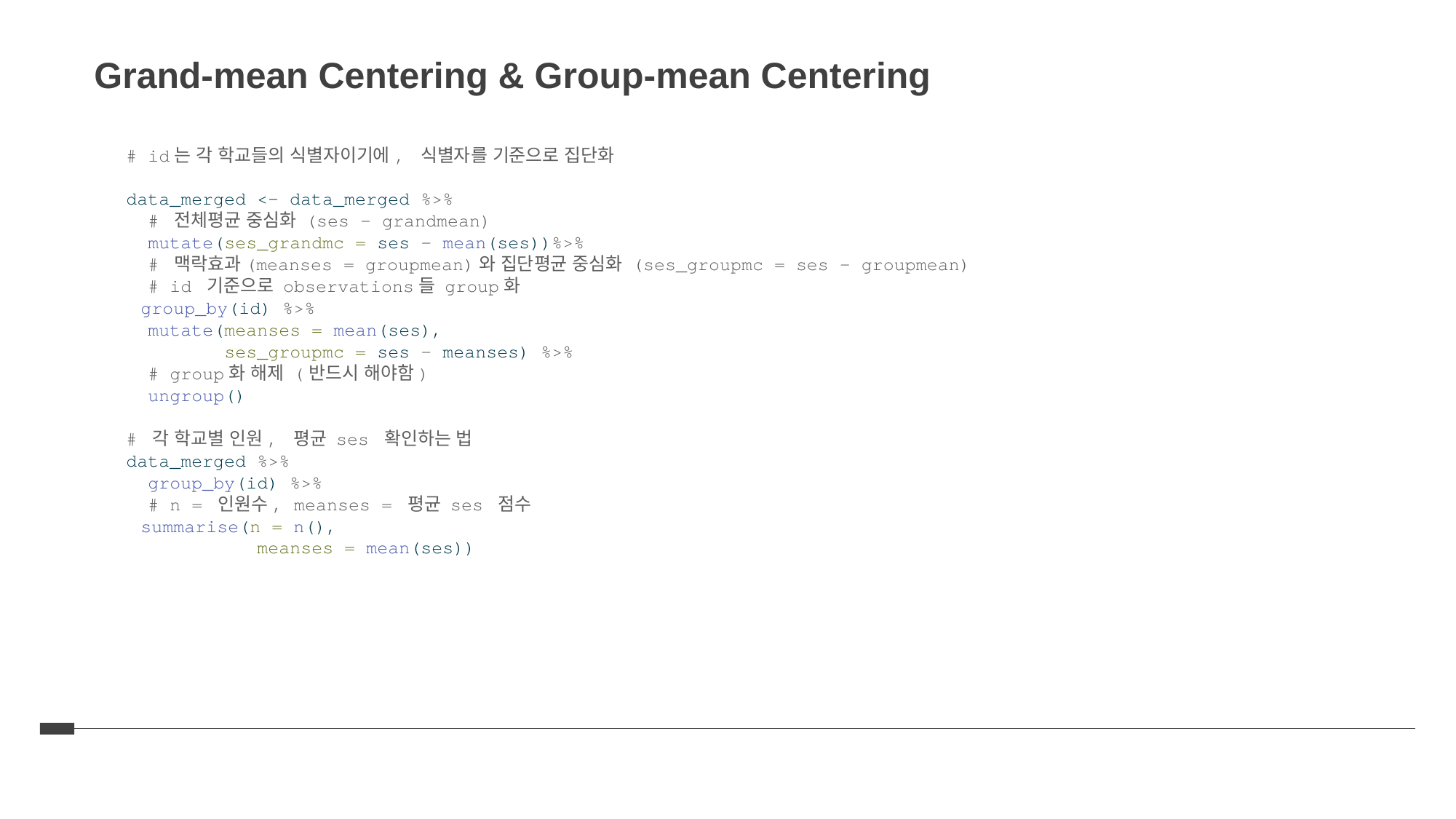

Grand-mean Centering & Group-mean Centering
# id는 각 학교들의 식별자이기에, 식별자를 기준으로 집단화 data_merged <- data_merged %>% # 전체평균 중심화 (ses - grandmean) mutate(ses_grandmc = ses - mean(ses))%>% # 맥락효과(meanses = groupmean)와 집단평균 중심화 (ses_groupmc = ses - groupmean) # id 기준으로 observations들 group화 group_by(id) %>% mutate(meanses = mean(ses), ses_groupmc = ses - meanses) %>% # group화 해제 (반드시 해야함) ungroup() # 각 학교별 인원, 평균 ses 확인하는 법 data_merged %>% group_by(id) %>% # n = 인원수, meanses = 평균 ses 점수 summarise(n = n(), meanses = mean(ses))